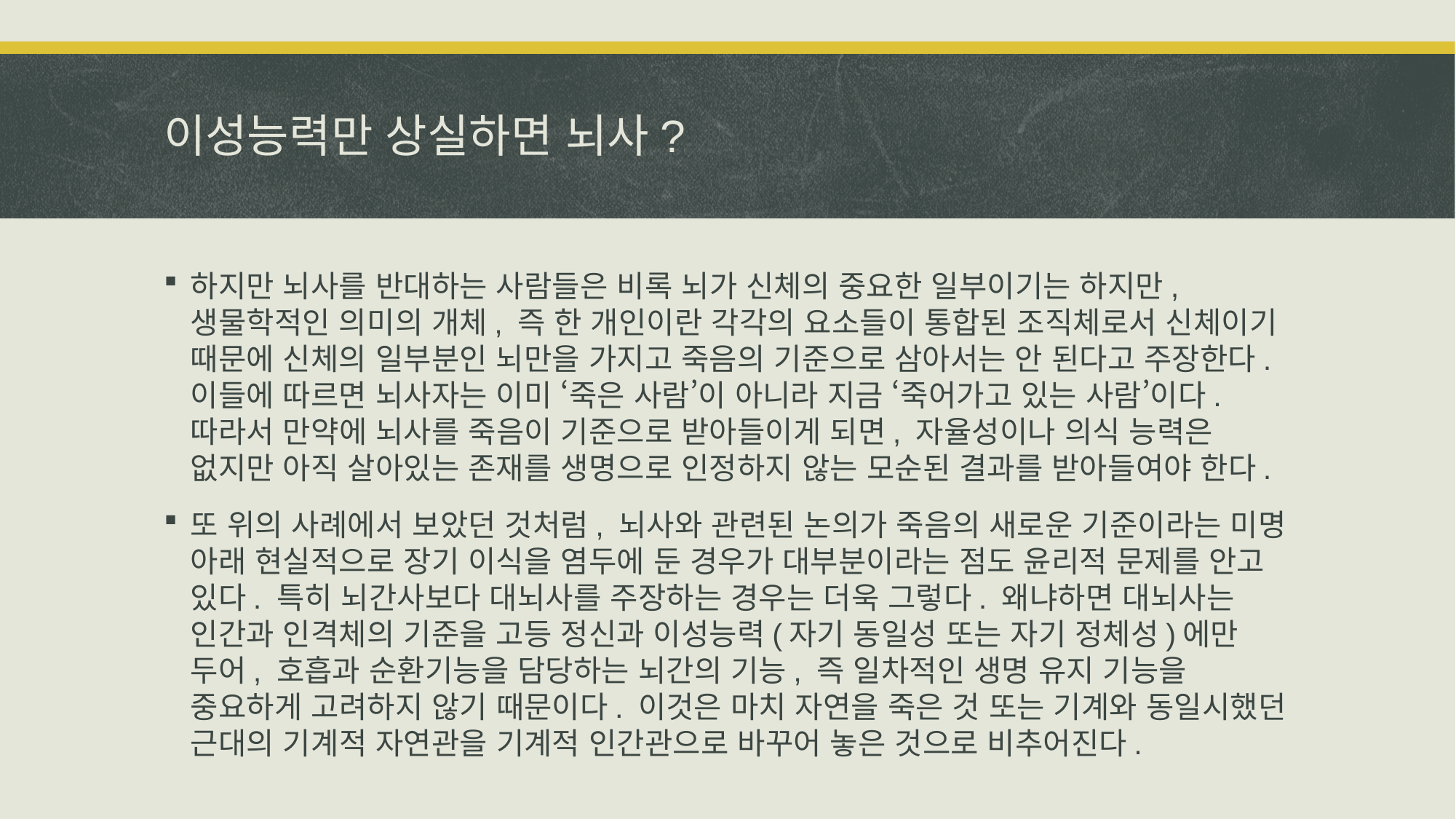

# 이성능력만 상실하면 뇌사?
하지만 뇌사를 반대하는 사람들은 비록 뇌가 신체의 중요한 일부이기는 하지만, 생물학적인 의미의 개체, 즉 한 개인이란 각각의 요소들이 통합된 조직체로서 신체이기 때문에 신체의 일부분인 뇌만을 가지고 죽음의 기준으로 삼아서는 안 된다고 주장한다. 이들에 따르면 뇌사자는 이미 ‘죽은 사람’이 아니라 지금 ‘죽어가고 있는 사람’이다. 따라서 만약에 뇌사를 죽음이 기준으로 받아들이게 되면, 자율성이나 의식 능력은 없지만 아직 살아있는 존재를 생명으로 인정하지 않는 모순된 결과를 받아들여야 한다.
또 위의 사례에서 보았던 것처럼, 뇌사와 관련된 논의가 죽음의 새로운 기준이라는 미명 아래 현실적으로 장기 이식을 염두에 둔 경우가 대부분이라는 점도 윤리적 문제를 안고 있다. 특히 뇌간사보다 대뇌사를 주장하는 경우는 더욱 그렇다. 왜냐하면 대뇌사는 인간과 인격체의 기준을 고등 정신과 이성능력(자기 동일성 또는 자기 정체성)에만 두어, 호흡과 순환기능을 담당하는 뇌간의 기능, 즉 일차적인 생명 유지 기능을 중요하게 고려하지 않기 때문이다. 이것은 마치 자연을 죽은 것 또는 기계와 동일시했던 근대의 기계적 자연관을 기계적 인간관으로 바꾸어 놓은 것으로 비추어진다.